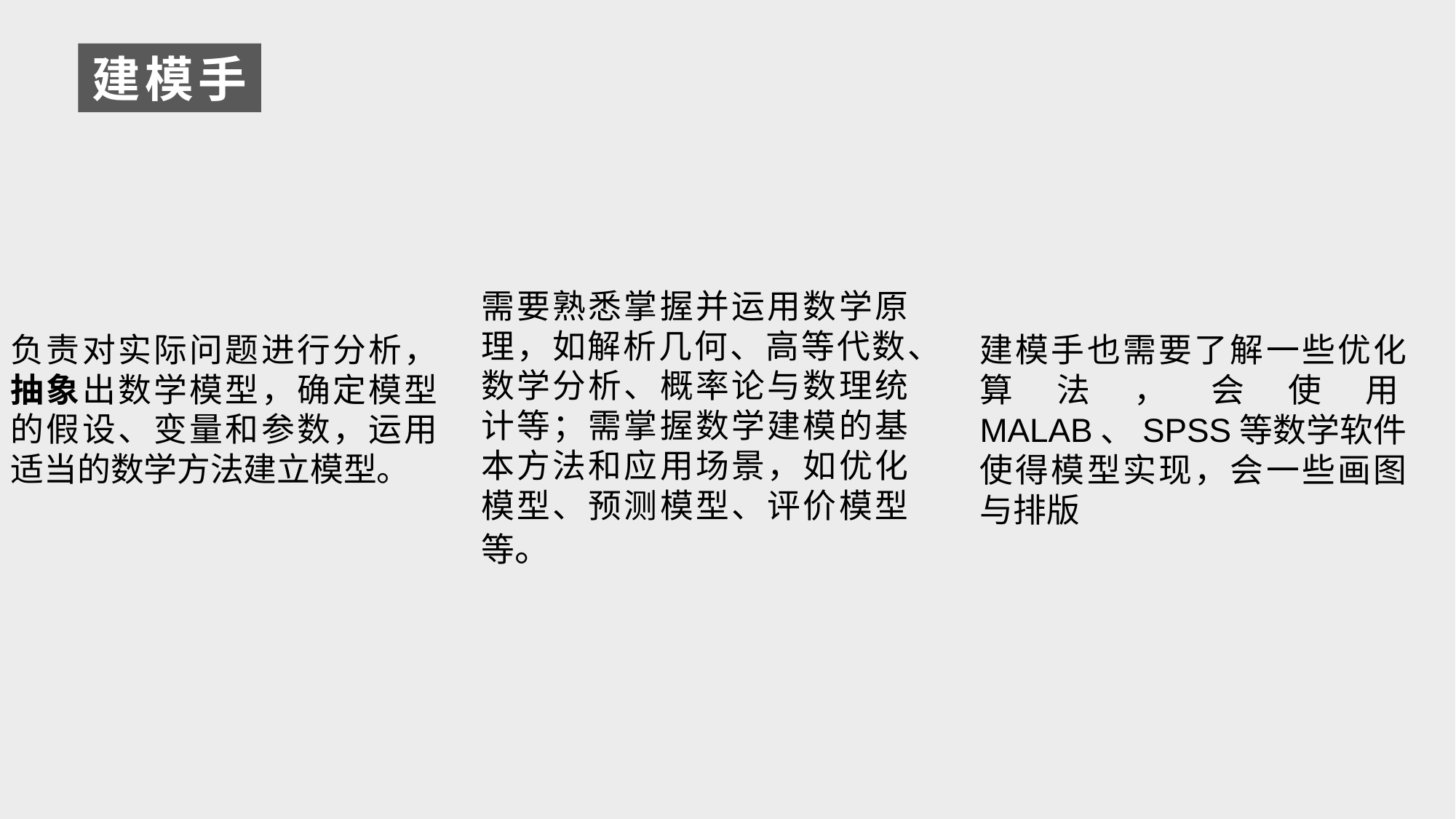

建模手
需要熟悉掌握并运用数学原理，如解析几何、高等代数、数学分析、概率论与数理统计等；需掌握数学建模的基本方法和应用场景，如优化模型、预测模型、评价模型等。
负责对实际问题进行分析，抽象出数学模型，确定模型的假设、变量和参数，运用适当的数学方法建立模型。
建模手也需要了解一些优化算法，会使用MALAB、SPSS等数学软件使得模型实现，会一些画图与排版